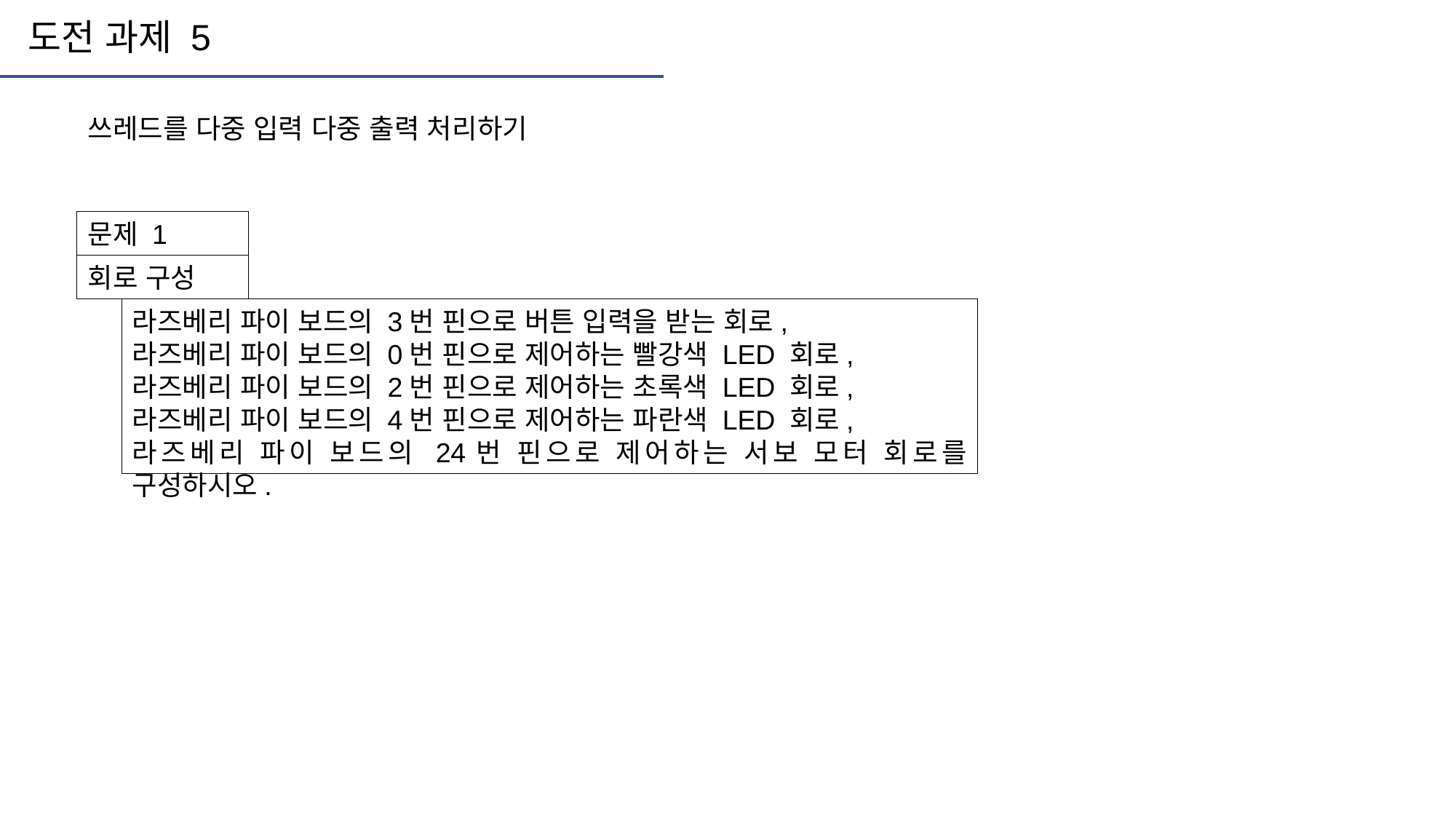

도전 과제 5
쓰레드를 다중 입력 다중 출력 처리하기
문제 1
회로 구성
라즈베리 파이 보드의 3번 핀으로 버튼 입력을 받는 회로,
라즈베리 파이 보드의 0번 핀으로 제어하는 빨강색 LED 회로,
라즈베리 파이 보드의 2번 핀으로 제어하는 초록색 LED 회로,
라즈베리 파이 보드의 4번 핀으로 제어하는 파란색 LED 회로,
라즈베리 파이 보드의 24번 핀으로 제어하는 서보 모터 회로를 구성하시오.